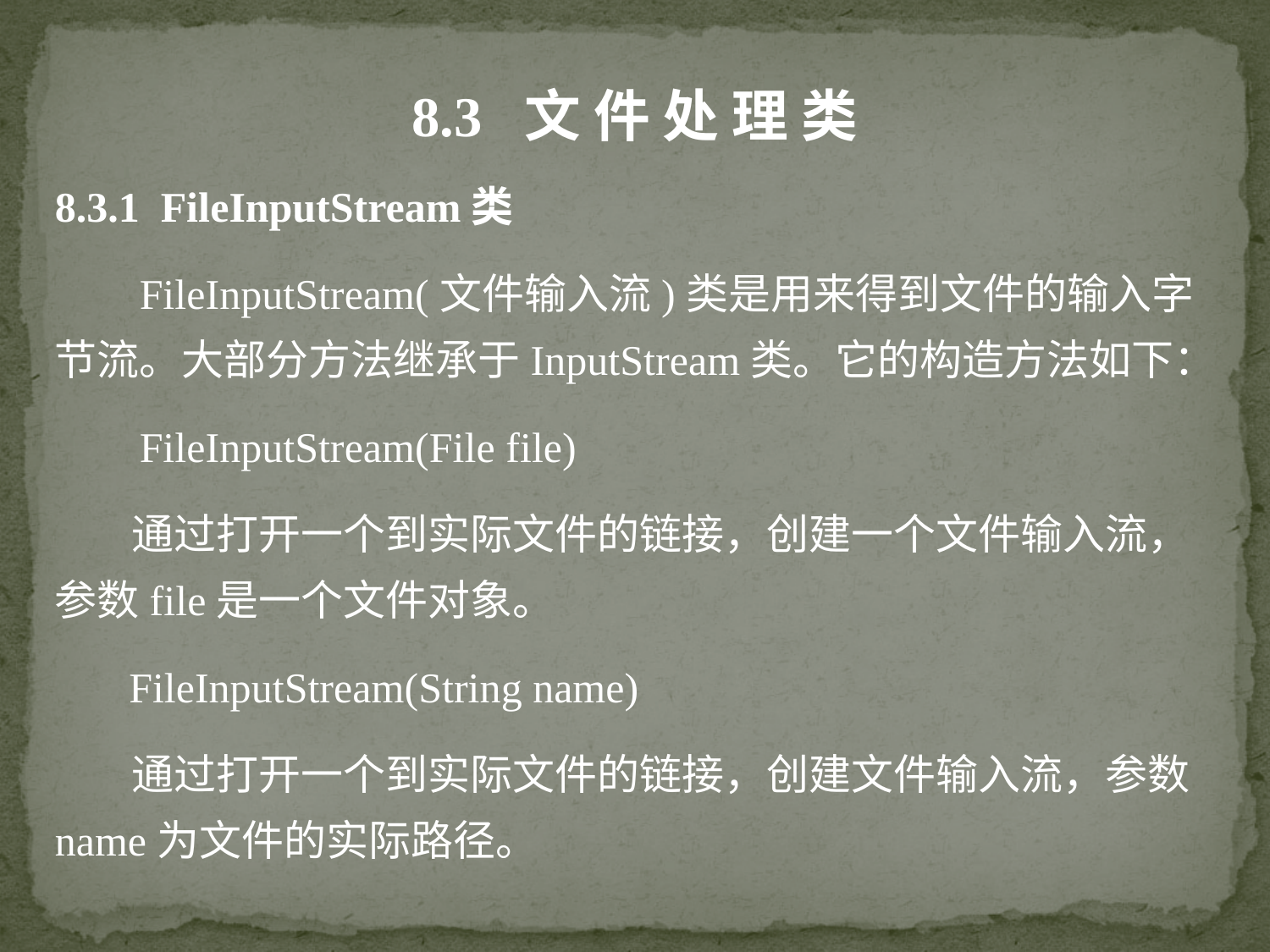

8.3  文 件 处 理 类
8.3.1  FileInputStream类
        FileInputStream(文件输入流)类是用来得到文件的输入字节流。大部分方法继承于InputStream类。它的构造方法如下：
        FileInputStream(File file)
       通过打开一个到实际文件的链接，创建一个文件输入流，参数file是一个文件对象。
       FileInputStream(String name)
       通过打开一个到实际文件的链接，创建文件输入流，参数name为文件的实际路径。